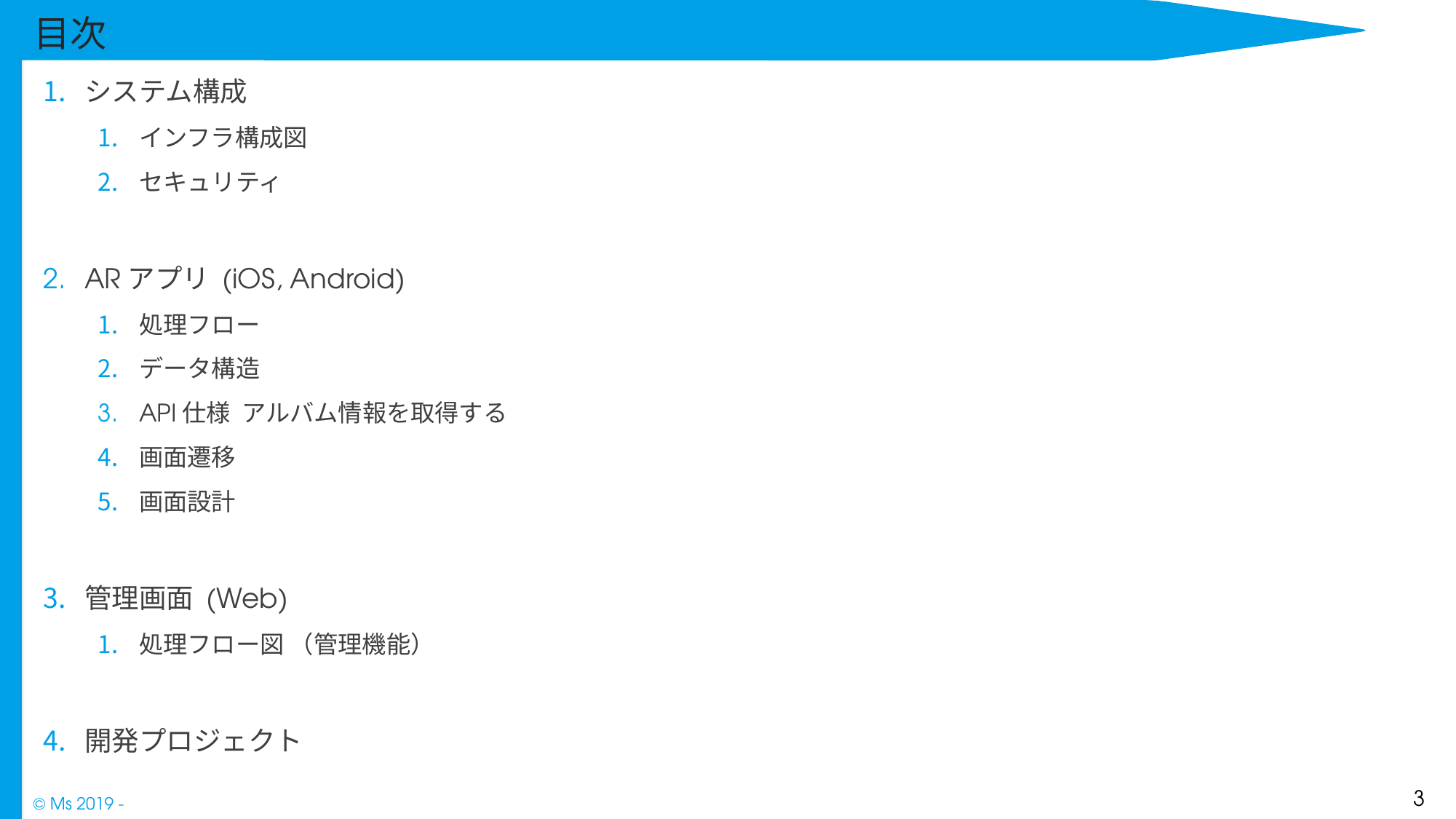

# 目次
システム構成
インフラ構成図
セキュリティ

ARアプリ (iOS, Android)
処理フロー
データ構造
API仕様  アルバム情報を取得する
画面遷移
画面設計

管理画面 (Web)
処理フロー図 （管理機能）

開発プロジェクト

3